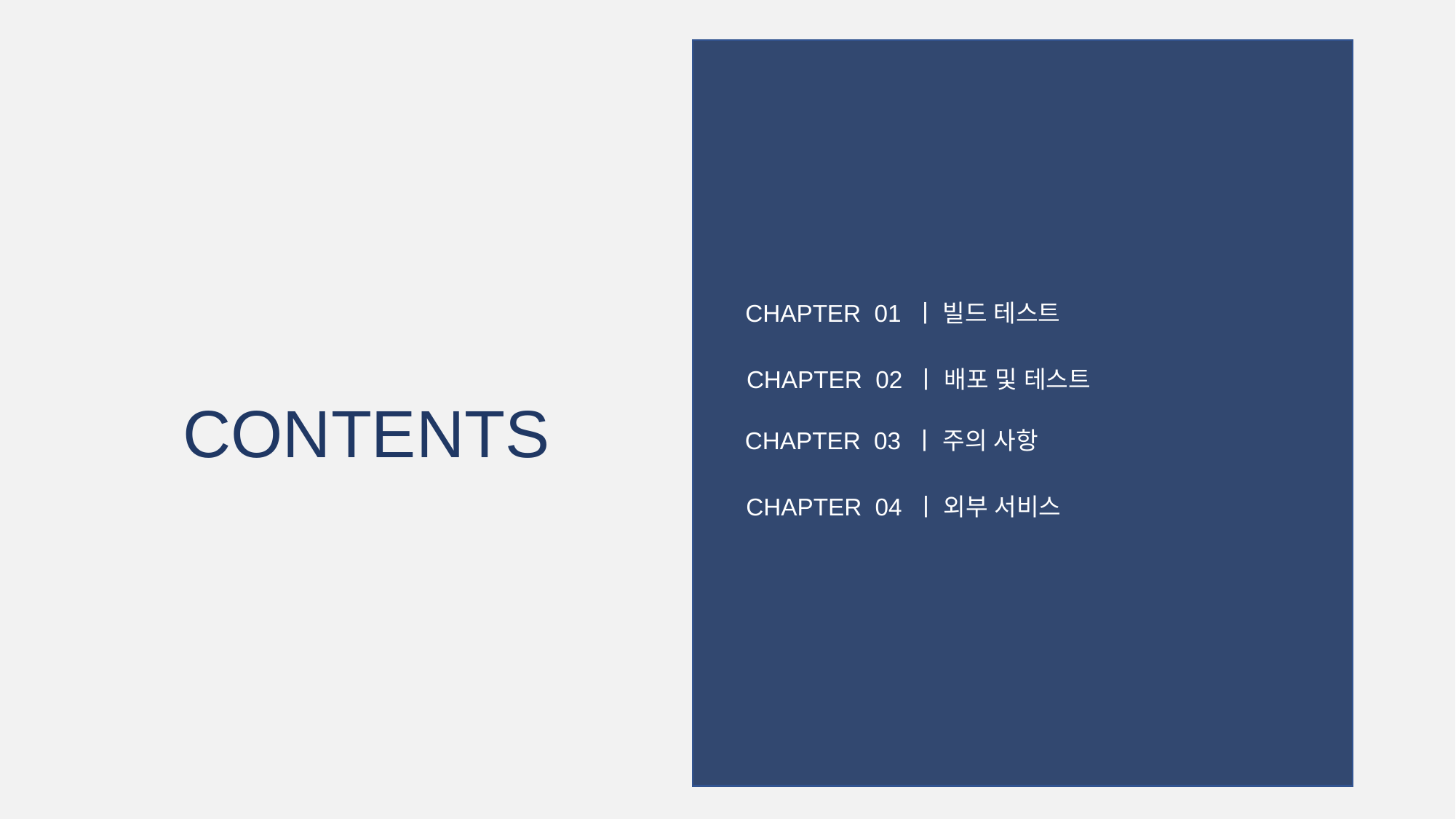

CHAPTER  01 ㅣ 빌드 테스트
CONTENTS
CHAPTER  02 ㅣ 배포 및 테스트
CHAPTER  03 ㅣ 주의 사항
CHAPTER  04 ㅣ 외부 서비스